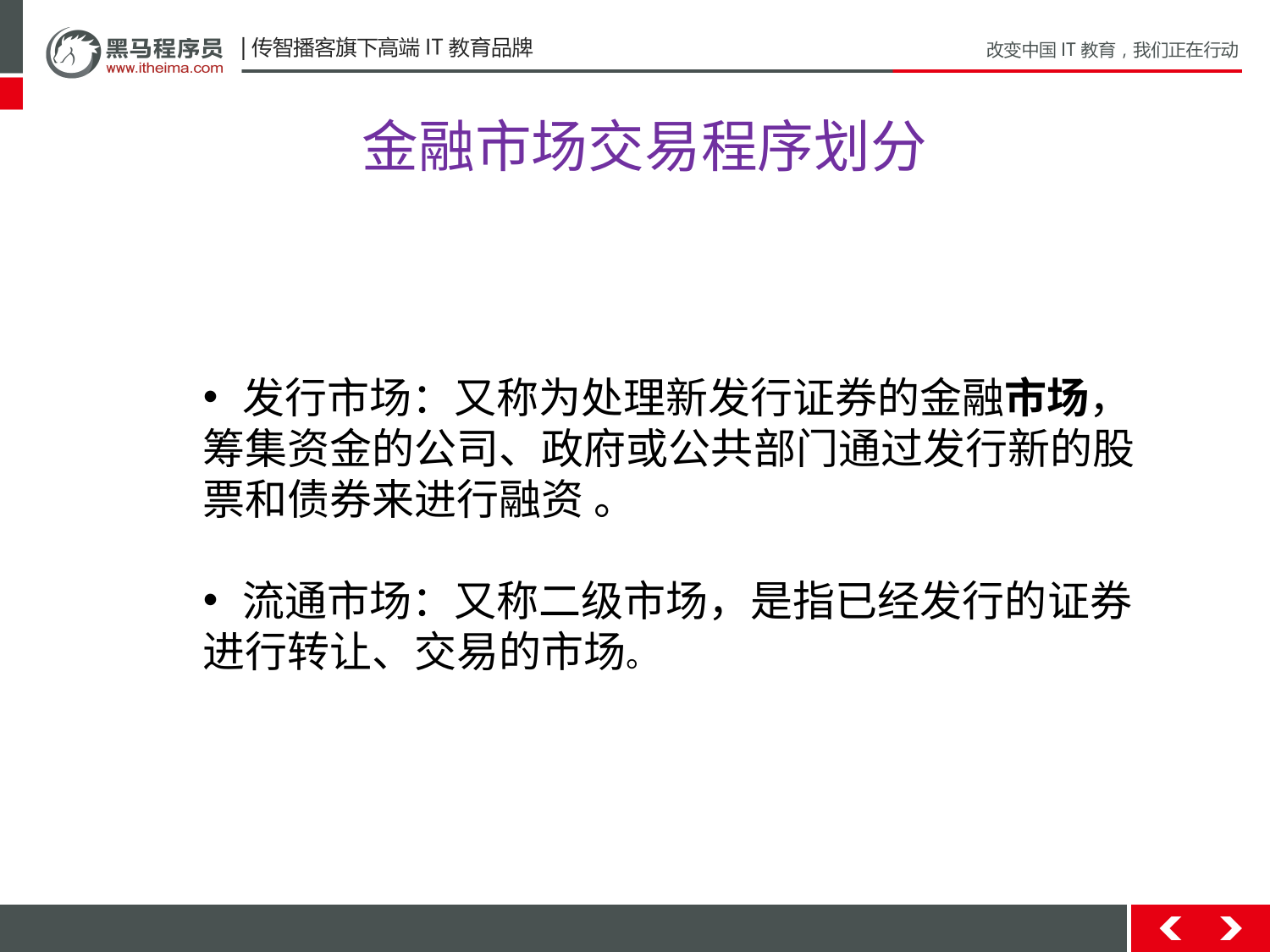

# 金融市场交易程序划分
发行市场：又称为处理新发行证券的金融市场，
筹集资金的公司、政府或公共部门通过发行新的股
票和债券来进行融资 。

流通市场：又称二级市场，是指已经发行的证券
进行转让、交易的市场。